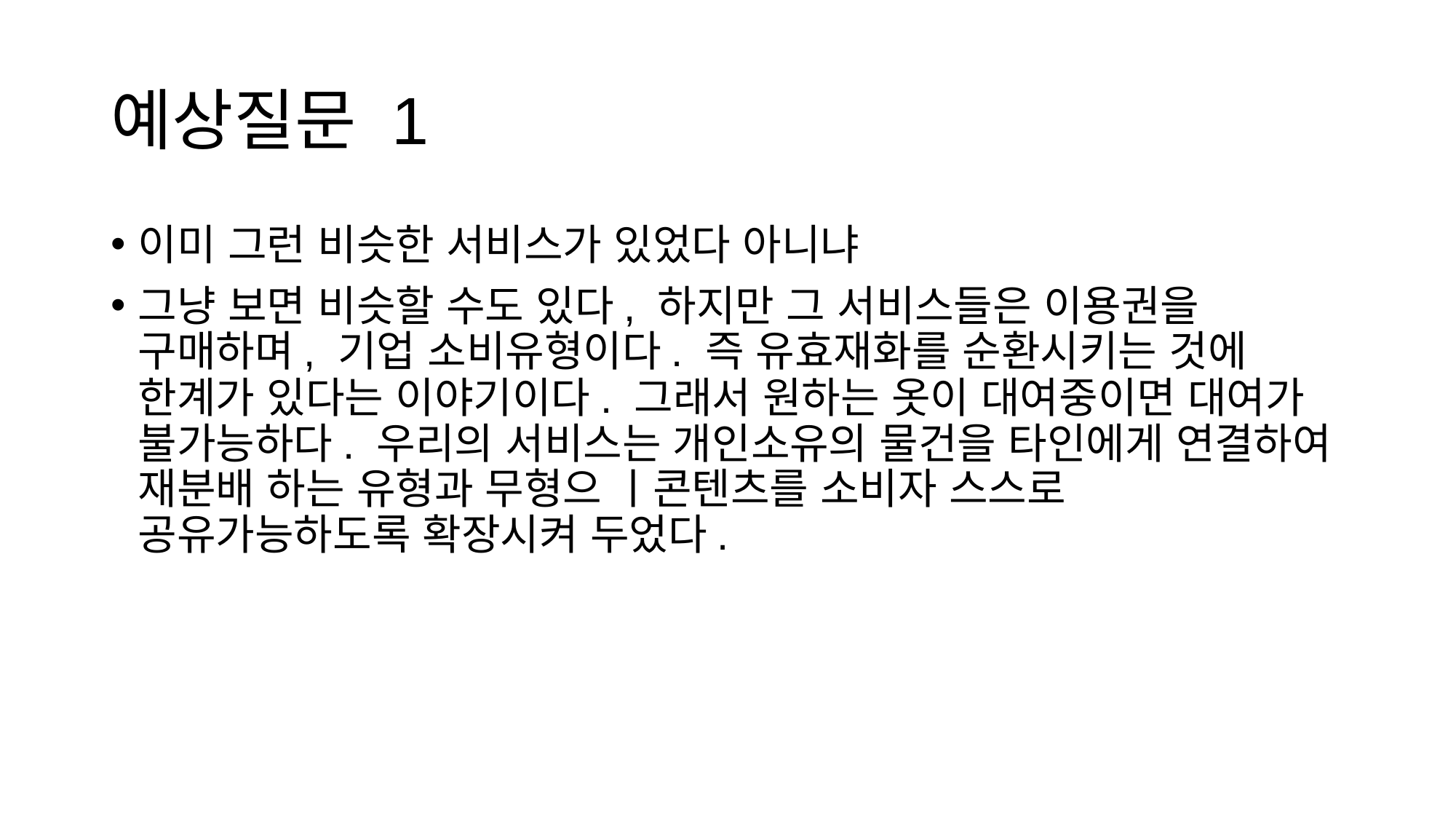

# 예상질문 1
이미 그런 비슷한 서비스가 있었다 아니냐
그냥 보면 비슷할 수도 있다, 하지만 그 서비스들은 이용권을 구매하며, 기업 소비유형이다. 즉 유효재화를 순환시키는 것에 한계가 있다는 이야기이다. 그래서 원하는 옷이 대여중이면 대여가 불가능하다. 우리의 서비스는 개인소유의 물건을 타인에게 연결하여 재분배 하는 유형과 무형으 ㅣ콘텐츠를 소비자 스스로 공유가능하도록 확장시켜 두었다.